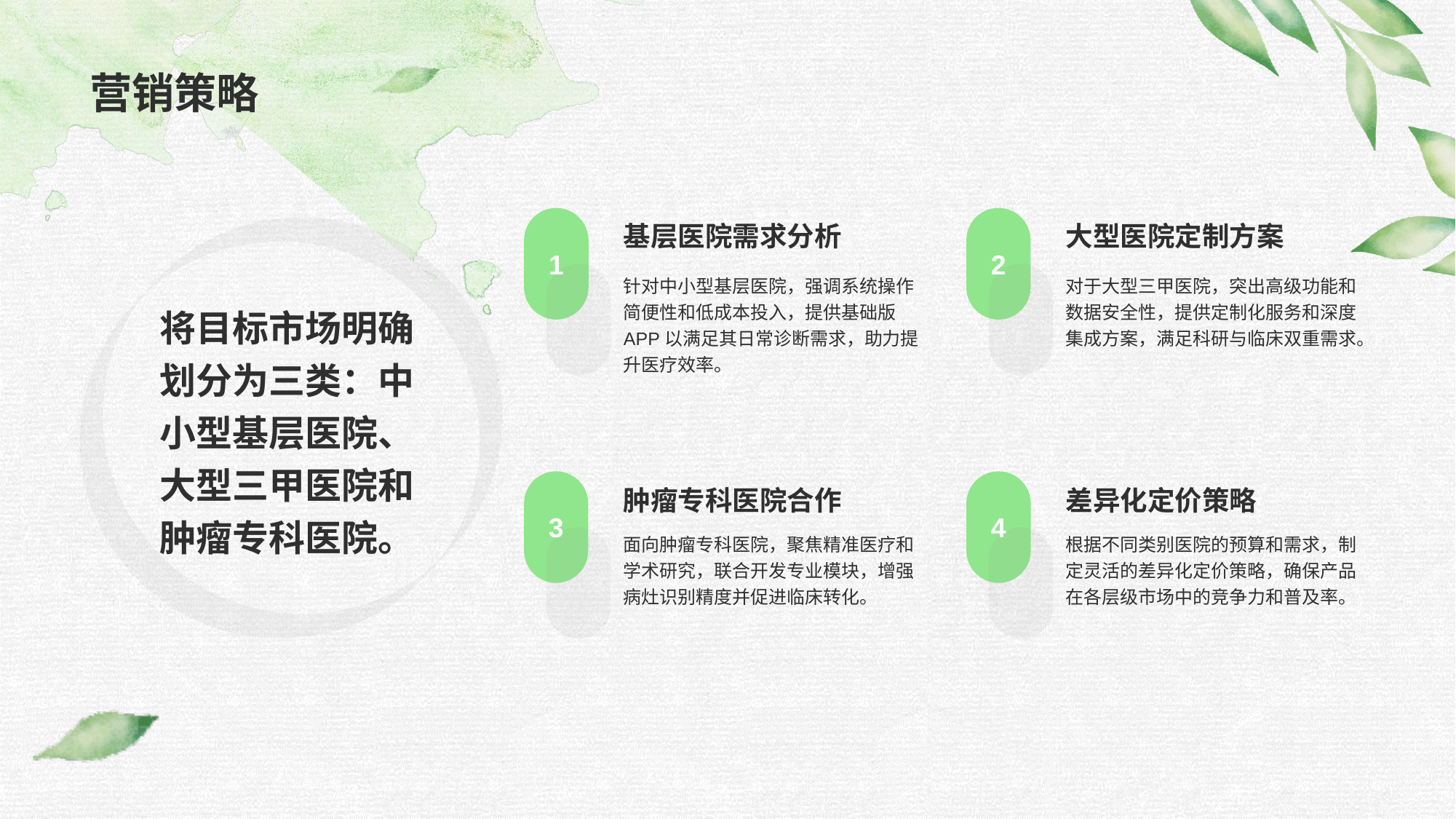

# 营销策略
基层医院需求分析
1

针对中小型基层医院，强调系统操作简便性和低成本投入，提供基础版APP以满足其日常诊断需求，助力提升医疗效率。
大型医院定制方案
2

对于大型三甲医院，突出高级功能和数据安全性，提供定制化服务和深度集成方案，满足科研与临床双重需求。

将目标市场明确划分为三类：中小型基层医院、大型三甲医院和肿瘤专科医院。
3
肿瘤专科医院合作
面向肿瘤专科医院，聚焦精准医疗和学术研究，联合开发专业模块，增强病灶识别精度并促进临床转化。

4
差异化定价策略
根据不同类别医院的预算和需求，制定灵活的差异化定价策略，确保产品在各层级市场中的竞争力和普及率。